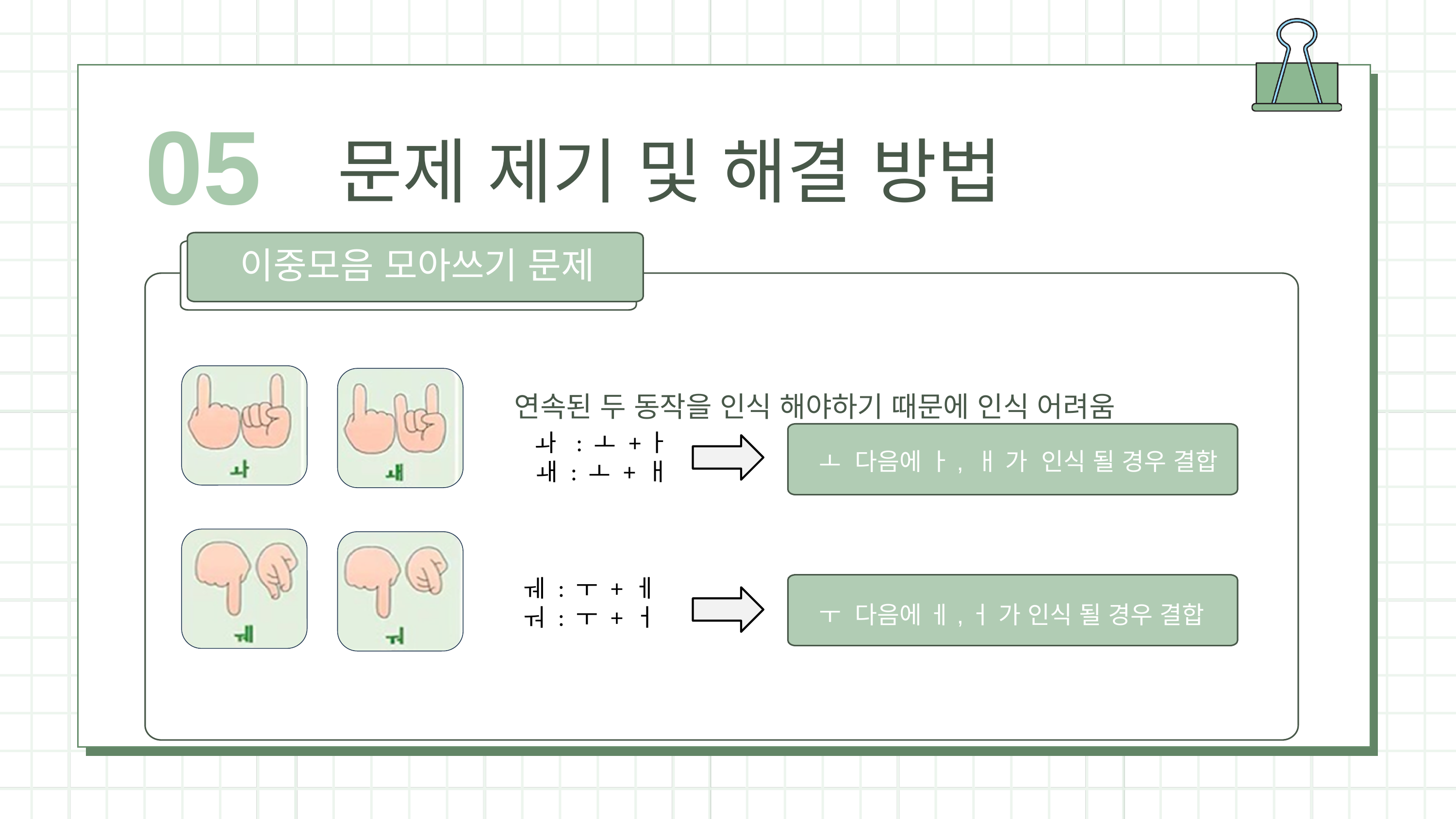

05
문제 제기 및 해결 방법

이중모음 모아쓰기 문제

연속된 두 동작을 인식 해야하기 때문에 인식 어려움

 ㅘ  : ㅗ +ㅏ
 ㅙ : ㅗ + ㅐ

ㅞ : ㅜ + ㅔ
ㅝ : ㅜ + ㅓ

 ㅗ  다음에 ㅏ, ㅐ 가  인식 될 경우 결합

 ㅜ  다음에 ㅔ,ㅓ 가 인식 될 경우 결합